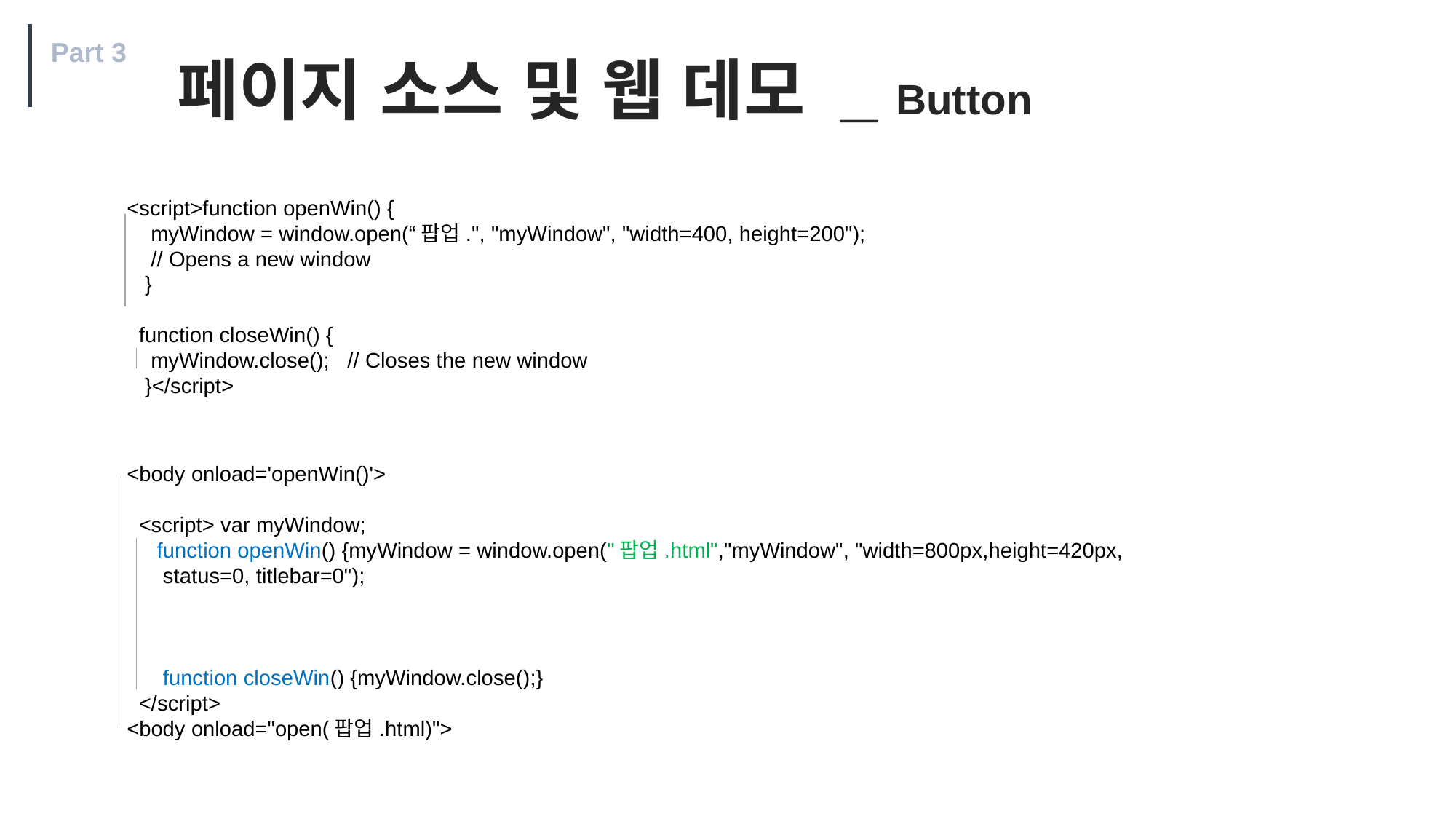

Part 3
페이지 소스 및 웹 데모 _ Button
  <script>function openWin() {
      myWindow = window.open(“팝업.", "myWindow", "width=400, height=200");
      // Opens a new window
     }

    function closeWin() {
      myWindow.close();   // Closes the new window
     }</script>
  <body onload='openWin()'>

    <script> var myWindow;
       function openWin() {myWindow = window.open("팝업.html","myWindow", "width=800px,height=420px,
        status=0, titlebar=0");

        function closeWin() {myWindow.close();}
    </script>
  <body onload="open(팝업.html)">